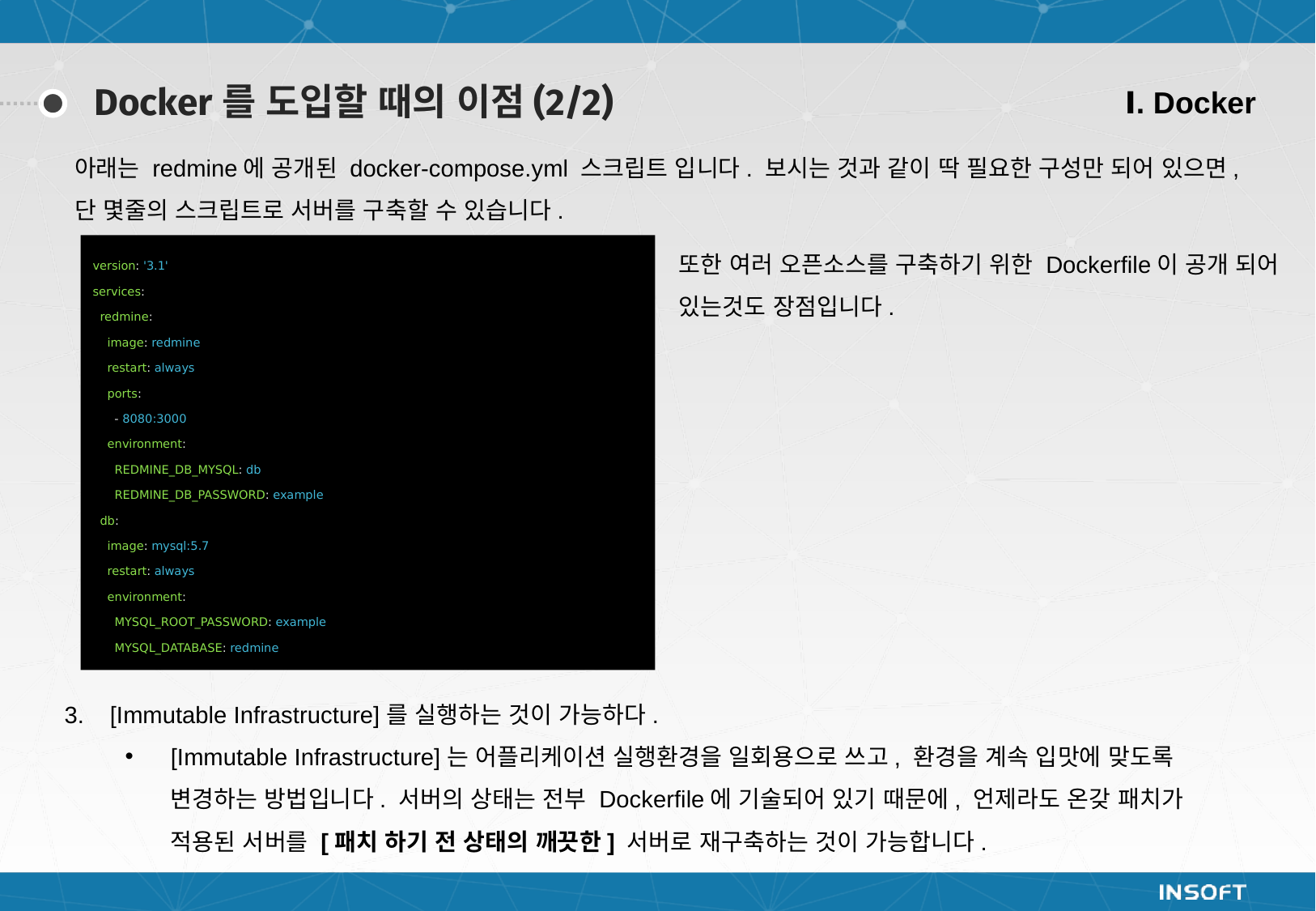

Ⅰ. Docker
Docker를 도입할 때의 이점(2/2)

아래는 redmine에 공개된 docker-compose.yml 스크립트 입니다. 보시는 것과 같이 딱 필요한 구성만 되어 있으면, 단 몇줄의 스크립트로 서버를 구축할 수 있습니다.
또한 여러 오픈소스를 구축하기 위한 Dockerfile이 공개 되어 있는것도 장점입니다.
version: '3.1'
services:
  redmine:
    image: redmine
    restart: always
    ports:
      - 8080:3000
    environment:
      REDMINE_DB_MYSQL: db
      REDMINE_DB_PASSWORD: example
  db:
    image: mysql:5.7
    restart: always
    environment:
      MYSQL_ROOT_PASSWORD: example
      MYSQL_DATABASE: redmine

[Immutable Infrastructure]를 실행하는 것이 가능하다.
[Immutable Infrastructure]는 어플리케이션 실행환경을 일회용으로 쓰고, 환경을 계속 입맛에 맞도록 변경하는 방법입니다. 서버의 상태는 전부 Dockerfile에 기술되어 있기 때문에, 언제라도 온갖 패치가 적용된 서버를 [패치 하기 전 상태의 깨끗한] 서버로 재구축하는 것이 가능합니다.